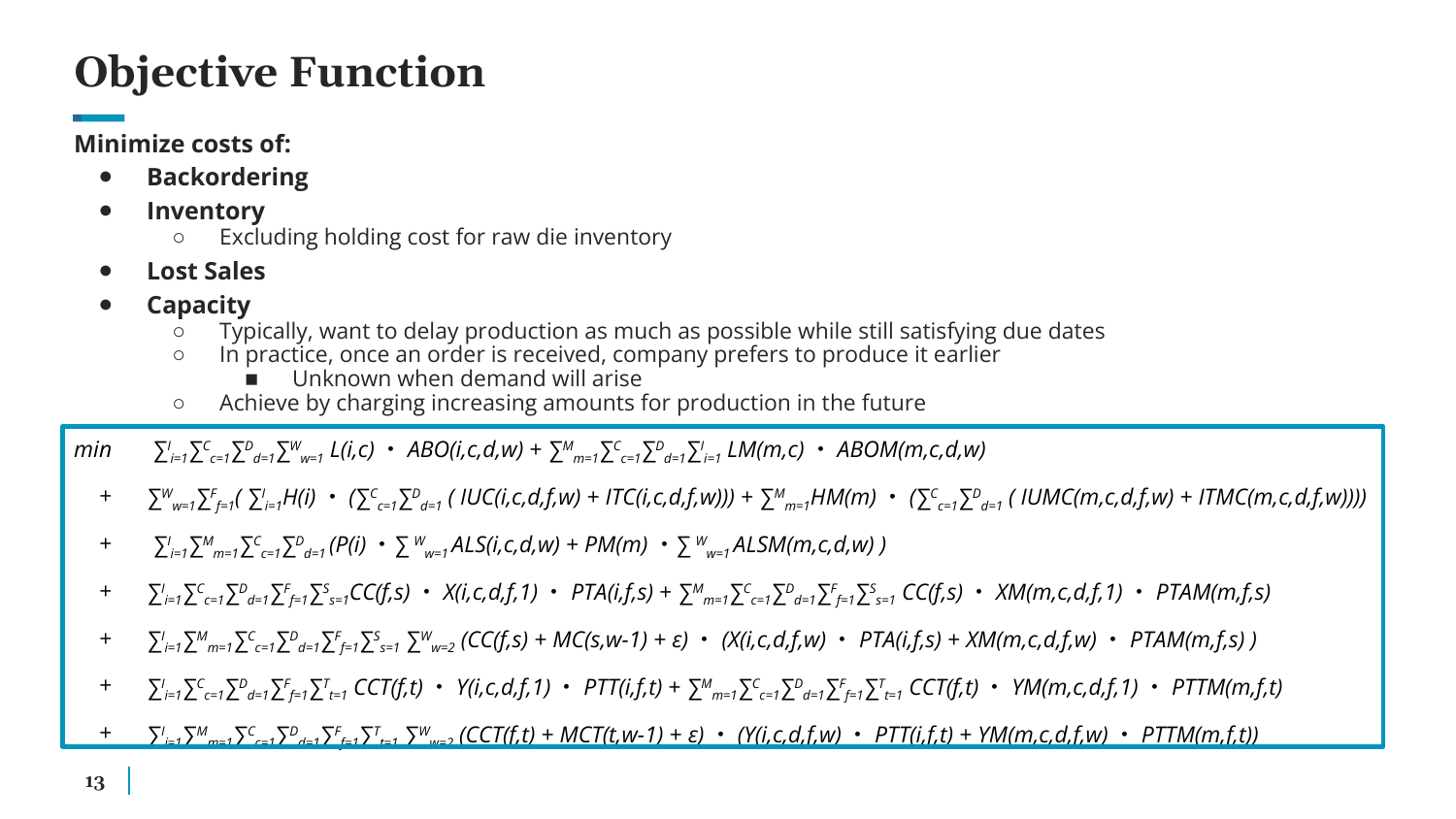

# Objective Function
Minimize costs of:
Backordering
Inventory
Excluding holding cost for raw die inventory
Lost Sales
Capacity
Typically, want to delay production as much as possible while still satisfying due dates
In practice, once an order is received, company prefers to produce it earlier
Unknown when demand will arise
Achieve by charging increasing amounts for production in the future
min       ∑Ii=1∑Cc=1∑Dd=1∑Ww=1 L(i,c)・ABO(i,c,d,w) + ∑Mm=1∑Cc=1∑Dd=1∑Ii=1 LM(m,c)・ABOM(m,c,d,w)
∑Ww=1∑Ff=1( ∑Ii=1H(i)・(∑Cc=1∑Dd=1 ( IUC(i,c,d,f,w) + ITC(i,c,d,f,w))) + ∑Mm=1HM(m)・(∑Cc=1∑Dd=1 ( IUMC(m,c,d,f,w) + ITMC(m,c,d,f,w))))
 ∑Ii=1∑Mm=1∑Cc=1∑Dd=1 (P(i)・∑Ww=1 ALS(i,c,d,w) + PM(m)・∑Ww=1 ALSM(m,c,d,w) )
∑Ii=1∑Cc=1∑Dd=1∑Ff=1∑Ss=1CC(f,s)・X(i,c,d,f,1)・PTA(i,f,s) + ∑Mm=1∑Cc=1∑Dd=1∑Ff=1∑Ss=1 CC(f,s)・XM(m,c,d,f,1)・PTAM(m,f,s)
∑Ii=1∑Mm=1∑Cc=1∑Dd=1∑Ff=1∑Ss=1 ∑Ww=2 (CC(f,s) + MC(s,w-1) + ε)・(X(i,c,d,f,w)・PTA(i,f,s) + XM(m,c,d,f,w)・PTAM(m,f,s) )
∑Ii=1∑Cc=1∑Dd=1∑Ff=1∑Tt=1 CCT(f,t)・Y(i,c,d,f,1)・PTT(i,f,t) + ∑Mm=1∑Cc=1∑Dd=1∑Ff=1∑Tt=1 CCT(f,t)・YM(m,c,d,f,1)・PTTM(m,f,t)
∑Ii=1∑Mm=1∑Cc=1∑Dd=1∑Ff=1∑Tt=1 ∑Ww=2 (CCT(f,t) + MCT(t,w-1) + ε)・(Y(i,c,d,f,w)・PTT(i,f,t) + YM(m,c,d,f,w)・PTTM(m,f,t))

13